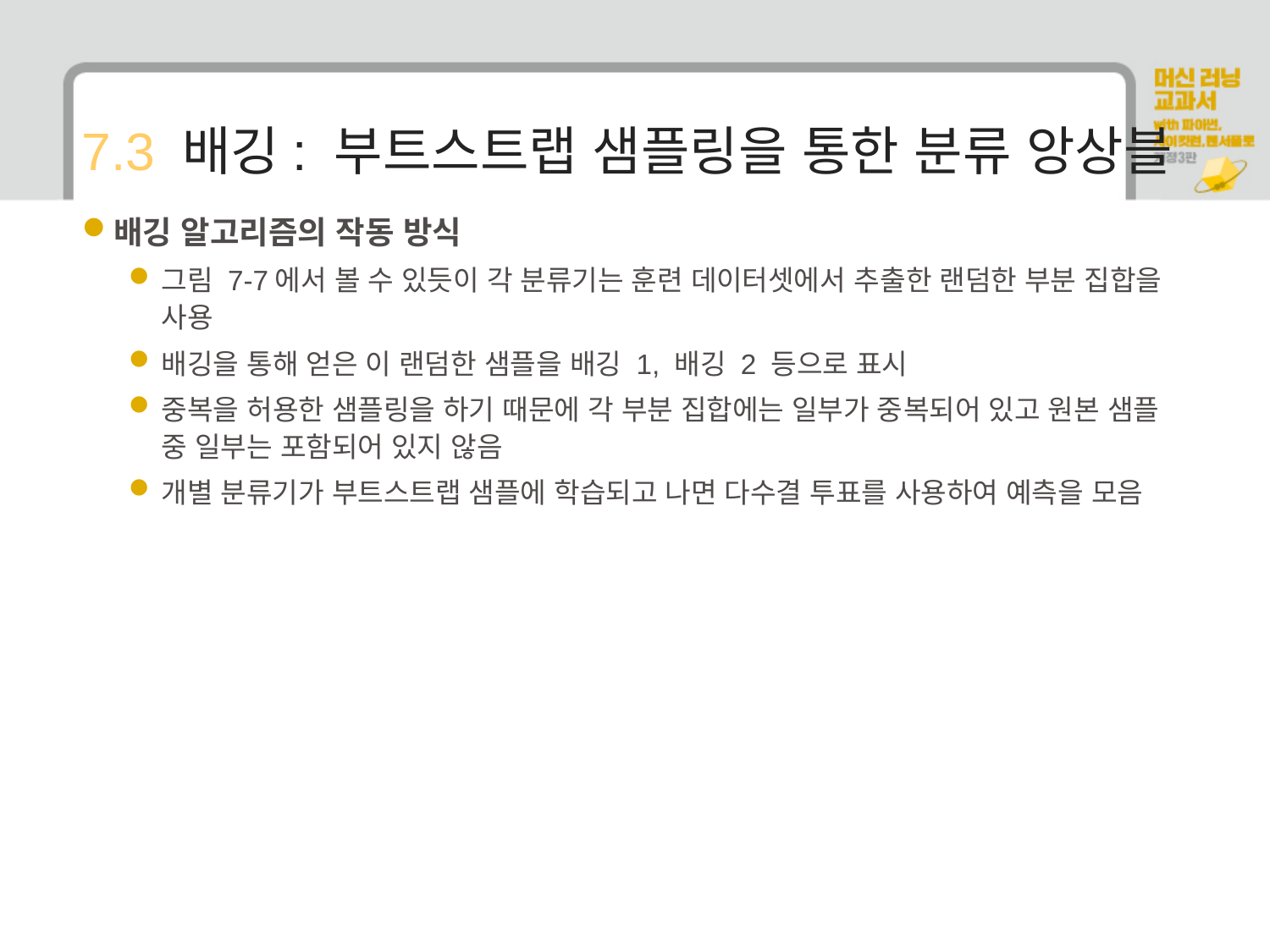

# 7.3 배깅: 부트스트랩 샘플링을 통한 분류 앙상블
배깅 알고리즘의 작동 방식
그림 7-7에서 볼 수 있듯이 각 분류기는 훈련 데이터셋에서 추출한 랜덤한 부분 집합을 사용
배깅을 통해 얻은 이 랜덤한 샘플을 배깅 1, 배깅 2 등으로 표시
중복을 허용한 샘플링을 하기 때문에 각 부분 집합에는 일부가 중복되어 있고 원본 샘플 중 일부는 포함되어 있지 않음
개별 분류기가 부트스트랩 샘플에 학습되고 나면 다수결 투표를 사용하여 예측을 모음